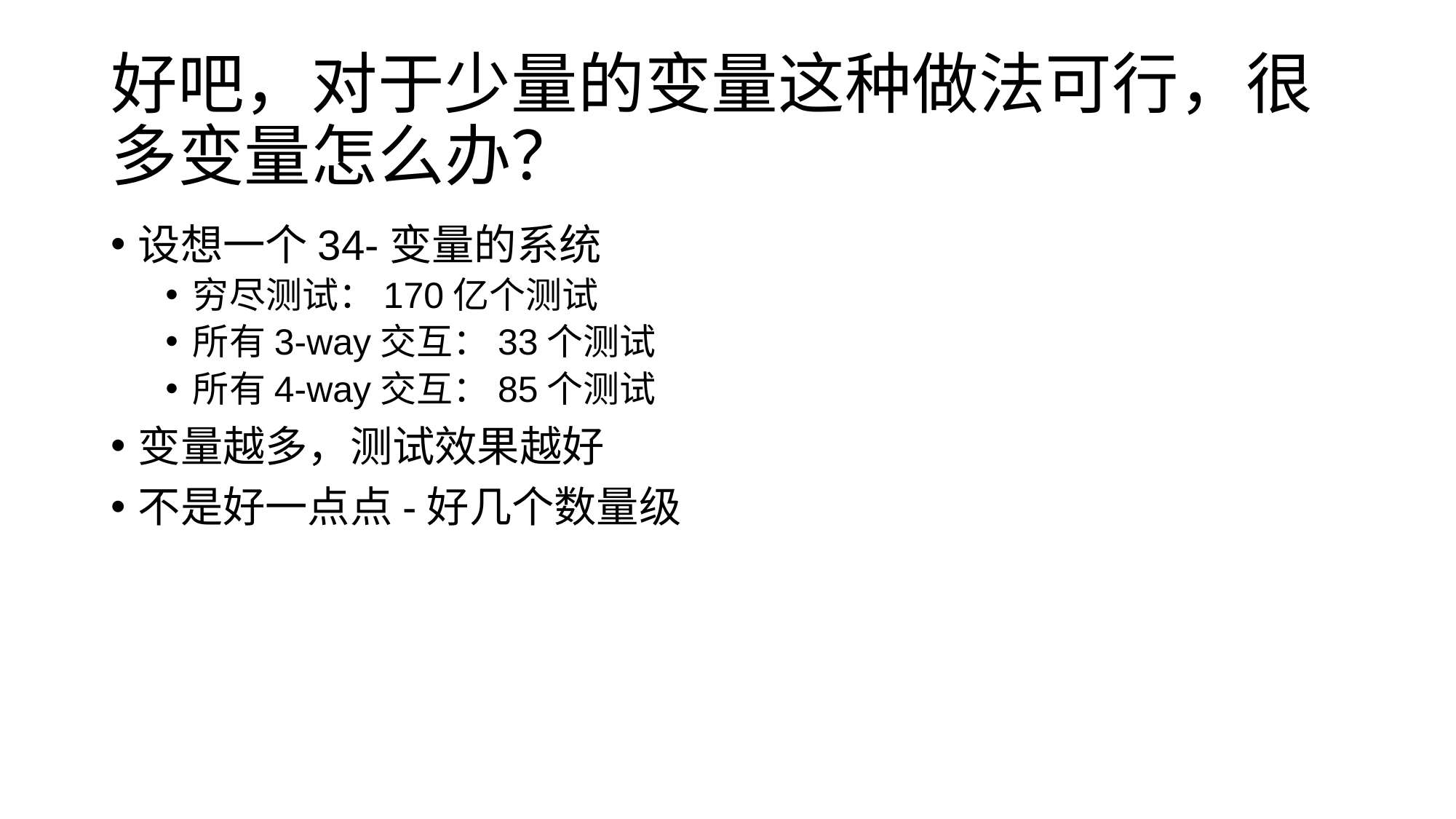

# 好吧，对于少量的变量这种做法可行，很多变量怎么办？
设想一个34-变量的系统
穷尽测试：170亿个测试
所有3-way交互：33个测试
所有4-way交互：85个测试
变量越多，测试效果越好
不是好一点点-好几个数量级